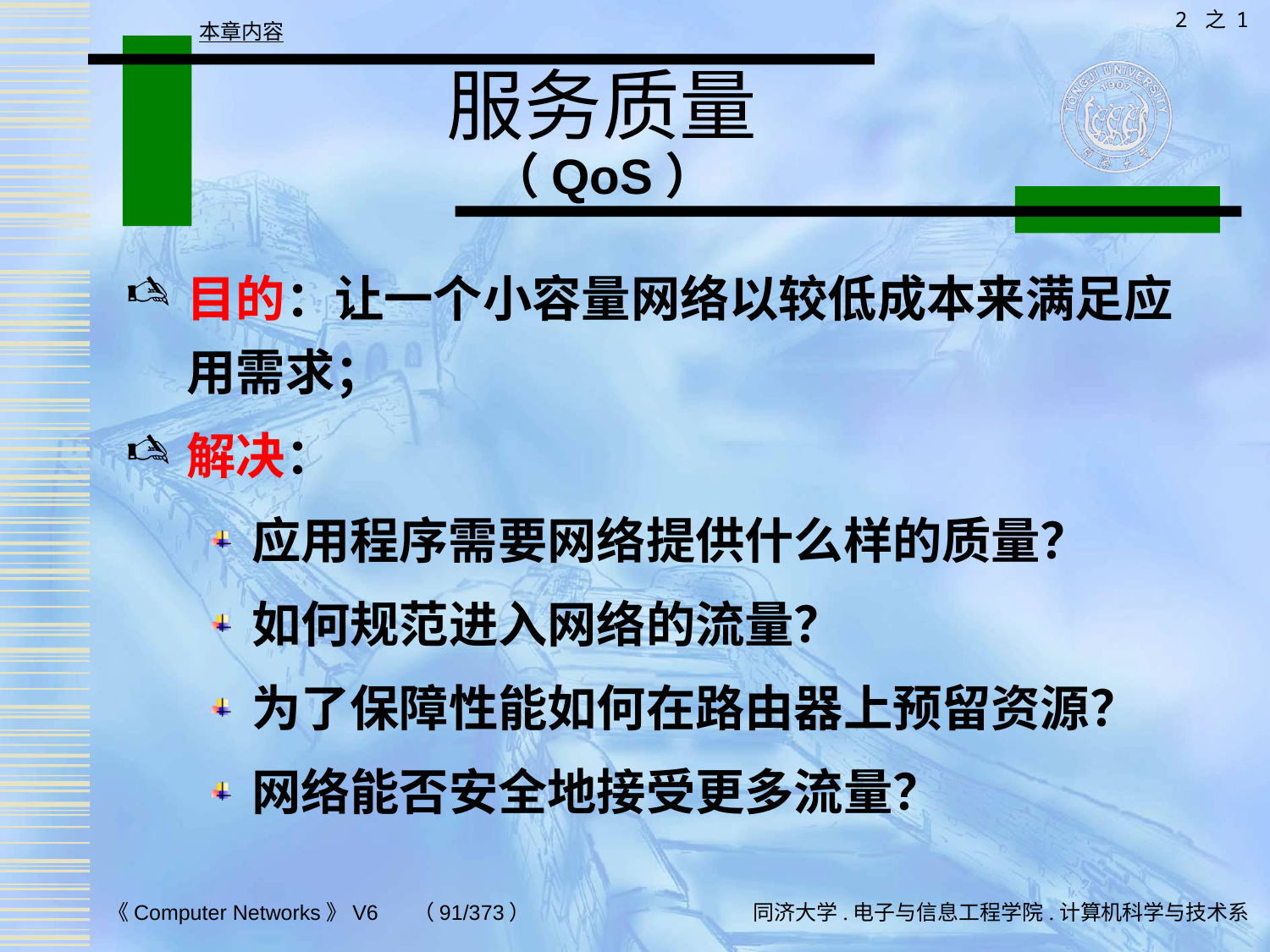

2 之 1
本章内容
# 服务质量 （QoS）
目的：让一个小容量网络以较低成本来满足应用需求；
解决：
应用程序需要网络提供什么样的质量？
如何规范进入网络的流量？
为了保障性能如何在路由器上预留资源？
网络能否安全地接受更多流量？